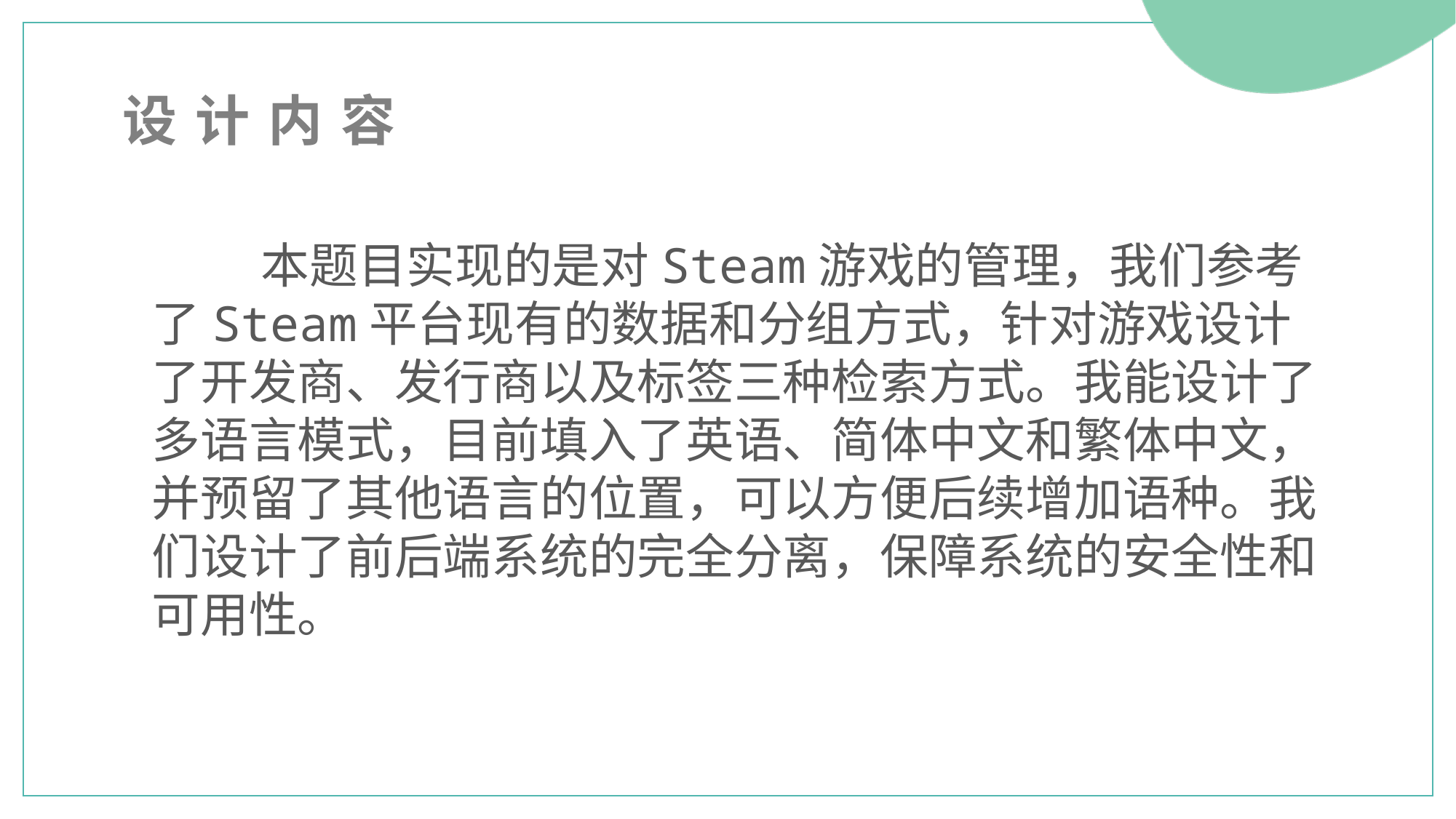

设计内容
 	本题目实现的是对Steam游戏的管理，我们参考了Steam平台现有的数据和分组方式，针对游戏设计了开发商、发行商以及标签三种检索方式。我能设计了多语言模式，目前填入了英语、简体中文和繁体中文，并预留了其他语言的位置，可以方便后续增加语种。我们设计了前后端系统的完全分离，保障系统的安全性和可用性。